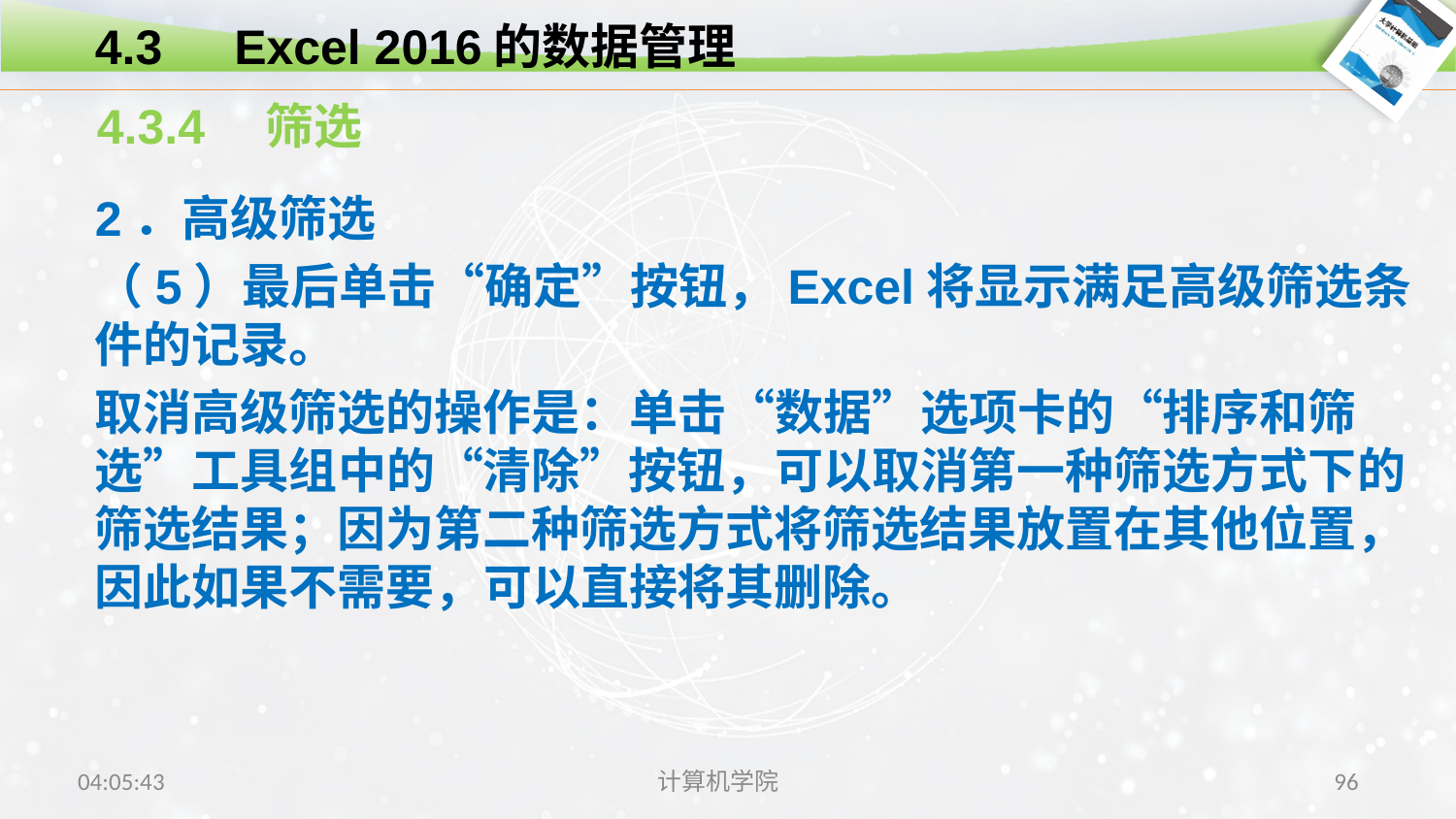

4.3　Excel 2016的数据管理
4.3.4　筛选

2．高级筛选
（5）最后单击“确定”按钮，Excel将显示满足高级筛选条件的记录。
取消高级筛选的操作是：单击“数据”选项卡的“排序和筛选”工具组中的“清除”按钮，可以取消第一种筛选方式下的筛选结果；因为第二种筛选方式将筛选结果放置在其他位置，因此如果不需要，可以直接将其删除。